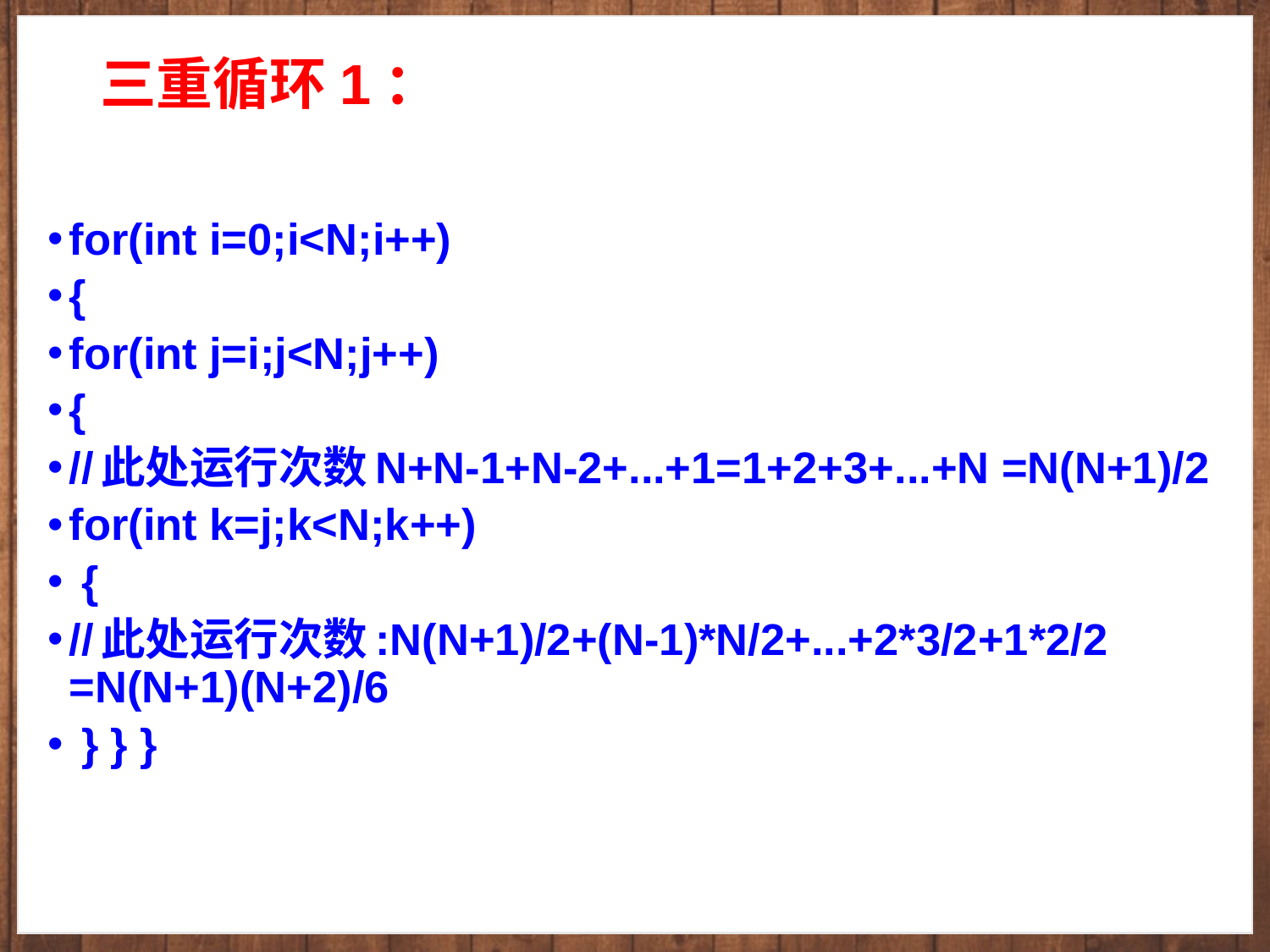

# 三重循环1：
for(int i=0;i<N;i++)
{
for(int j=i;j<N;j++)
{
//此处运行次数N+N-1+N-2+...+1=1+2+3+...+N =N(N+1)/2
for(int k=j;k<N;k++)
 {
//此处运行次数:N(N+1)/2+(N-1)*N/2+...+2*3/2+1*2/2 =N(N+1)(N+2)/6
 } } }